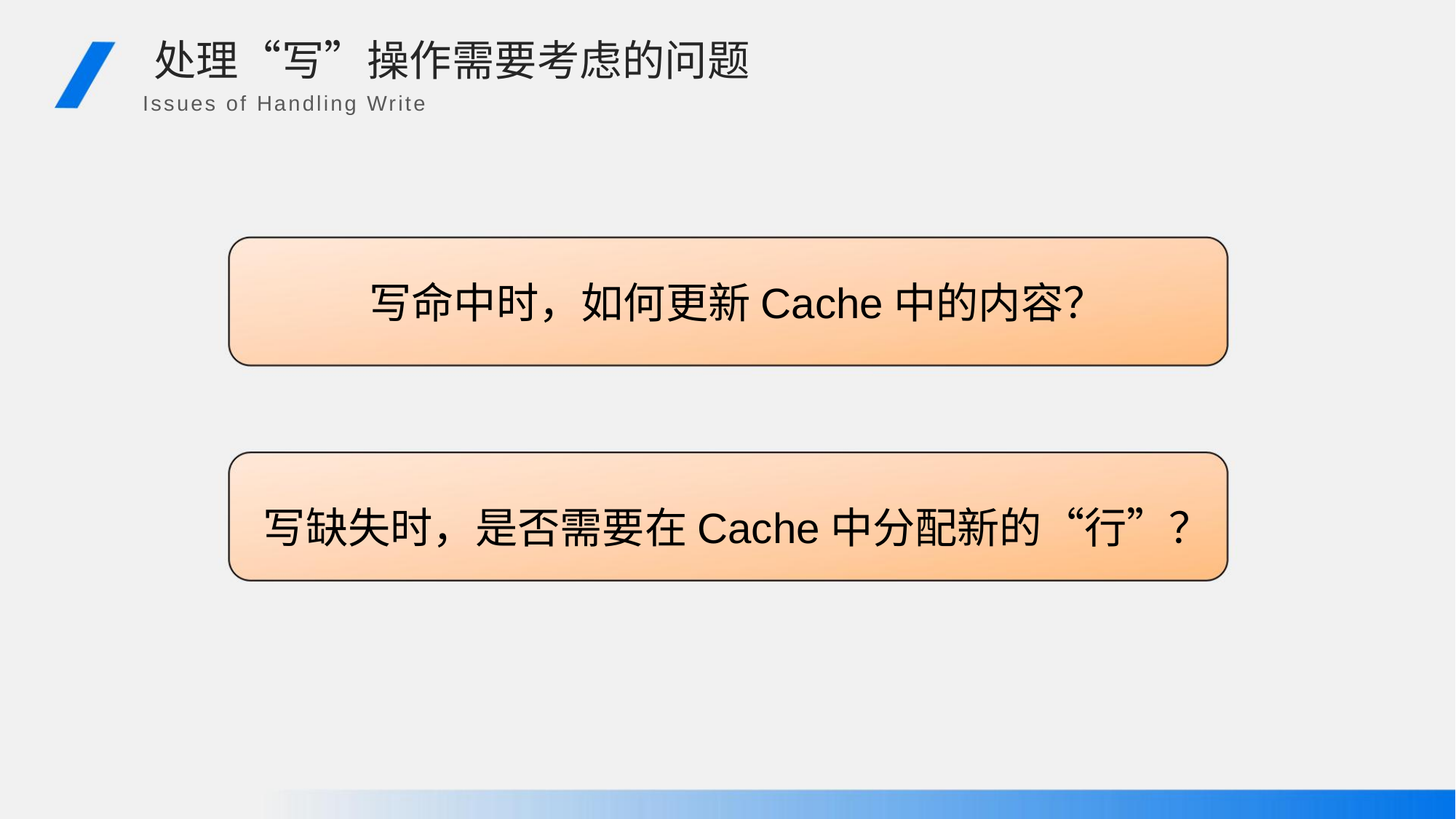

处理“写”操作需要考虑的问题
Issues of Handling Write
写命中时，如何更新Cache中的内容？
写缺失时，是否需要在Cache中分配新的“行”？